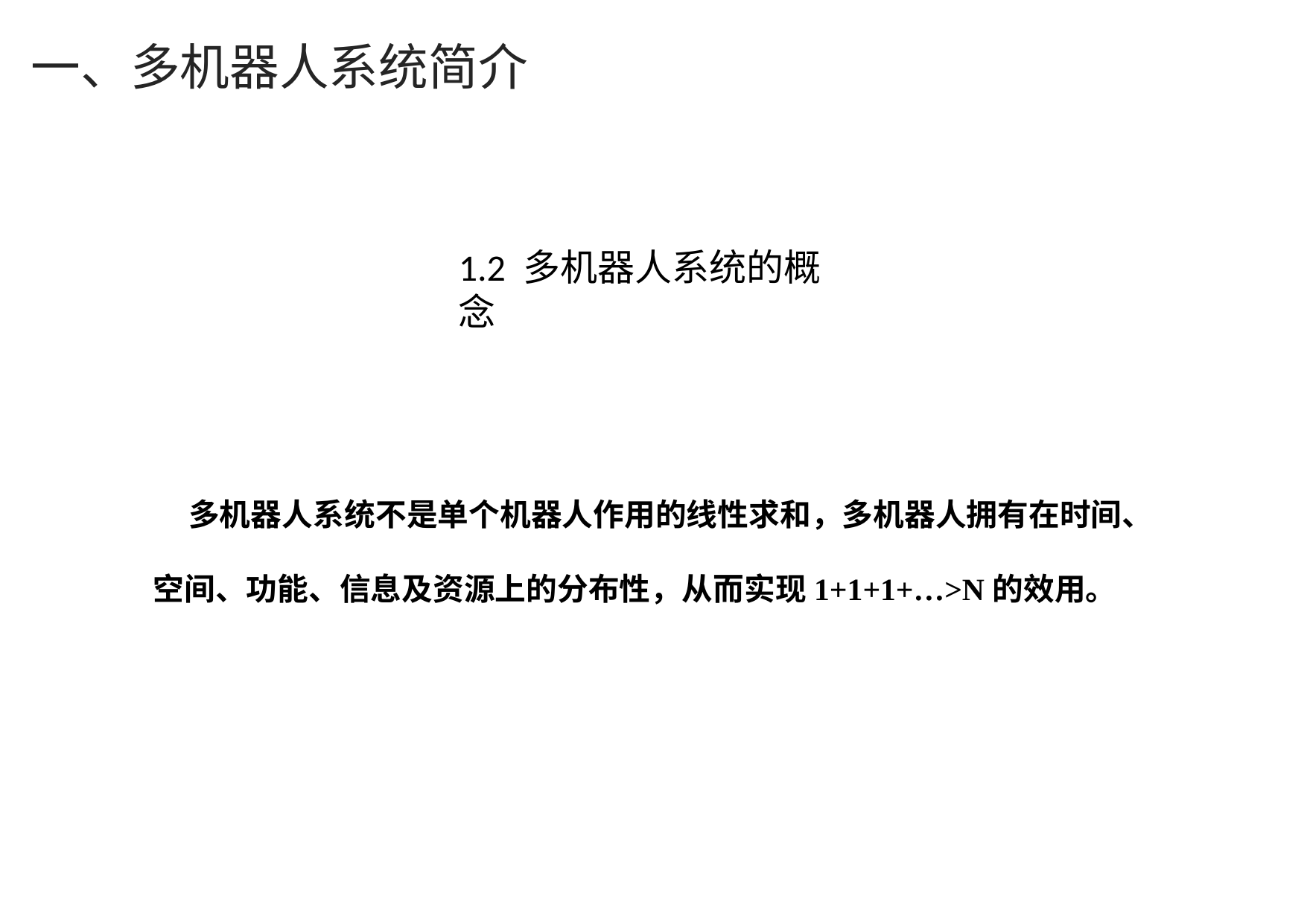

一、多机器人系统简介
1.2 多机器人系统的概念
    多机器人系统不是单个机器人作用的线性求和，多机器人拥有在时间、空间、功能、信息及资源上的分布性，从而实现1+1+1+…>N的效用。